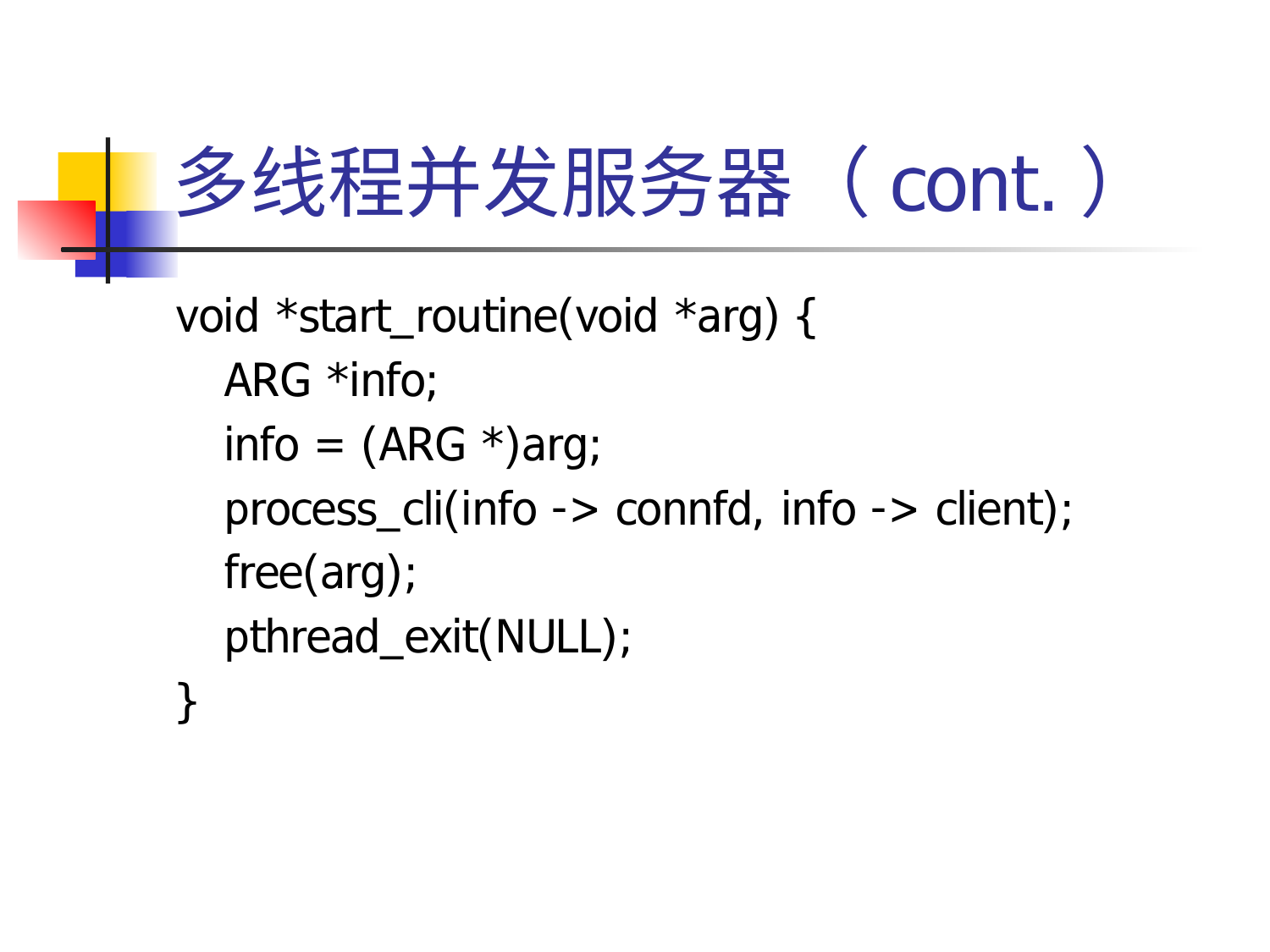

# 多线程并发服务器（cont.）
void *start_routine(void *arg) {
	ARG *info;
	info = (ARG *)arg;
	process_cli(info -> connfd, info -> client);
	free(arg);
	pthread_exit(NULL);
}